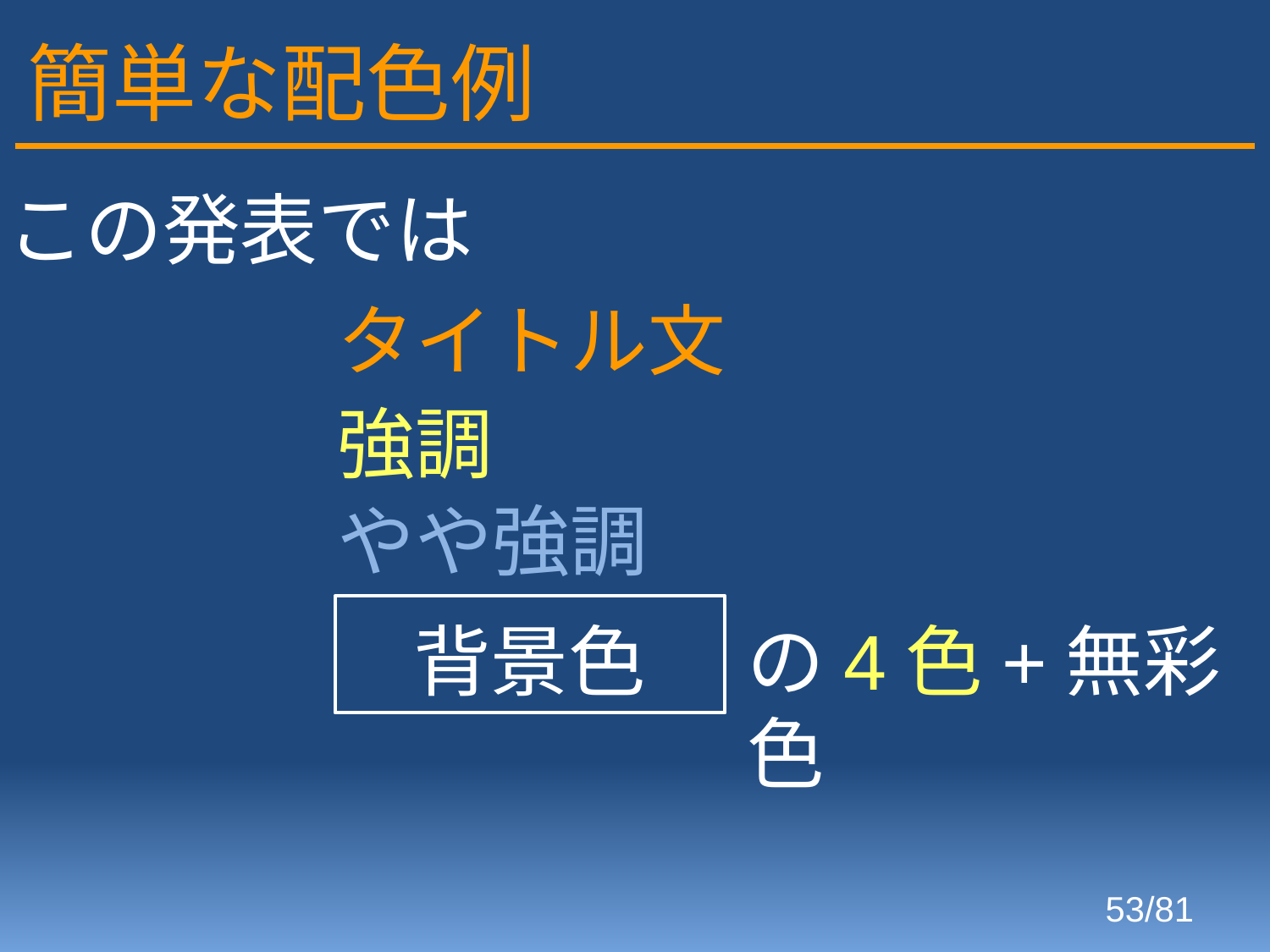

# 簡単な配色例
この発表では
タイトル文
強調
やや強調

背景色
の4色+無彩色
53/81